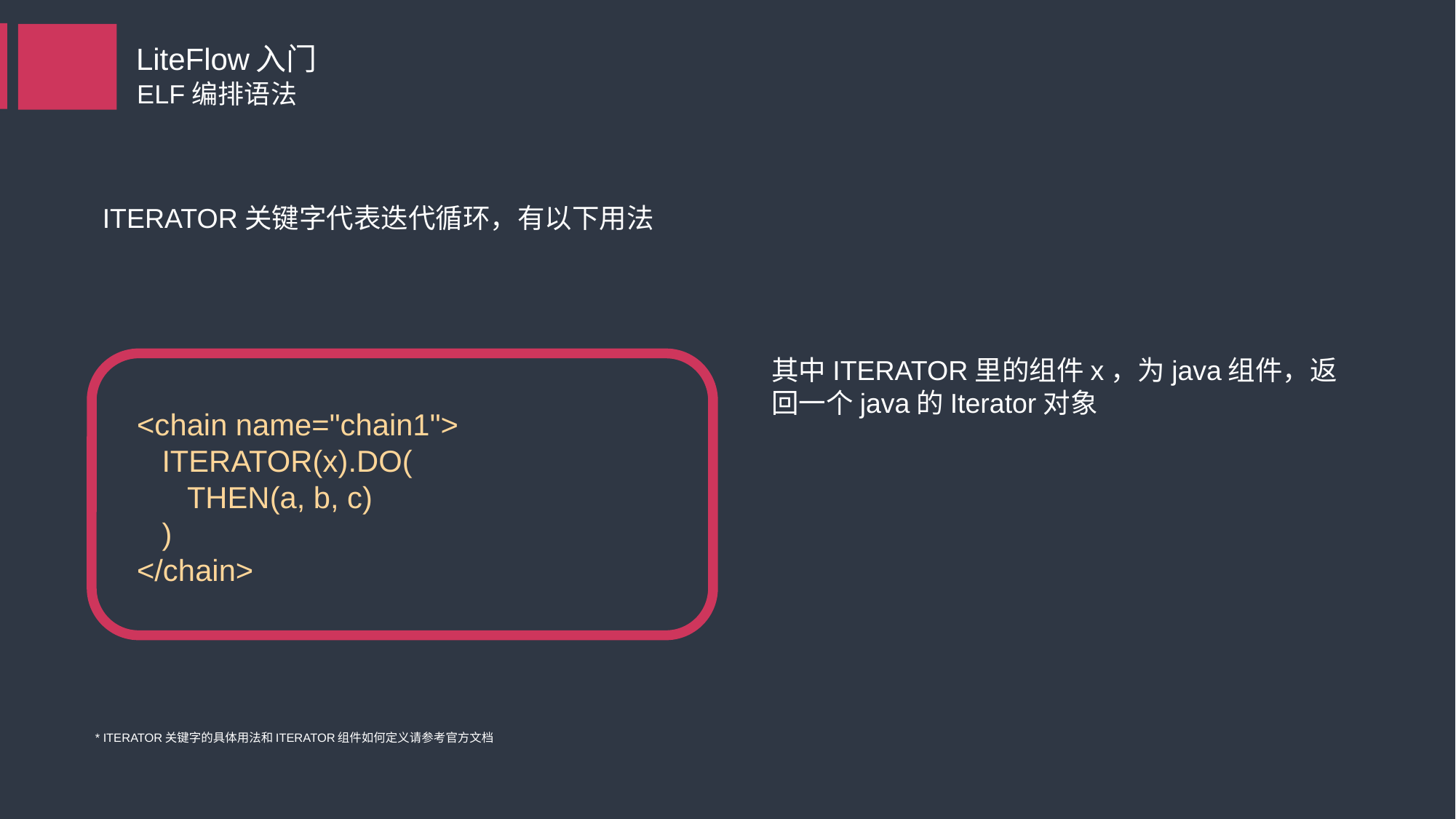

LiteFlow入门
ELF编排语法
ITERATOR关键字代表迭代循环，有以下用法
其中ITERATOR里的组件x，为java组件，返回一个java的Iterator对象

<chain name="chain1">
   ITERATOR(x).DO(
      THEN(a, b, c)
   )
</chain>
* ITERATOR关键字的具体用法和ITERATOR组件如何定义请参考官方文档